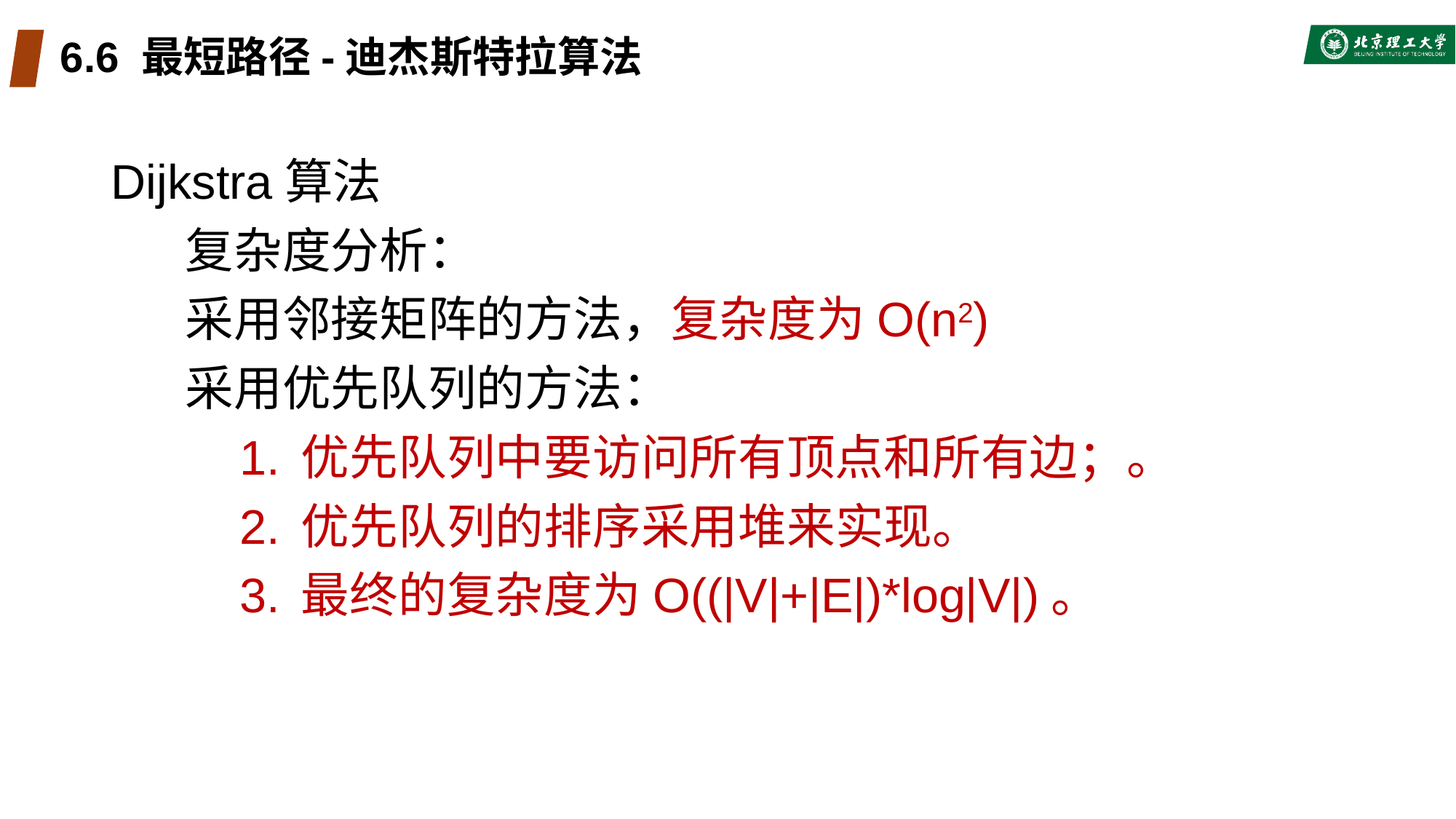

# 6.6 最短路径-迪杰斯特拉算法
Dijkstra算法
复杂度分析：
采用邻接矩阵的方法，复杂度为O(n2)
采用优先队列的方法：
优先队列中要访问所有顶点和所有边；。
优先队列的排序采用堆来实现。
最终的复杂度为O((|V|+|E|)*log|V|)。